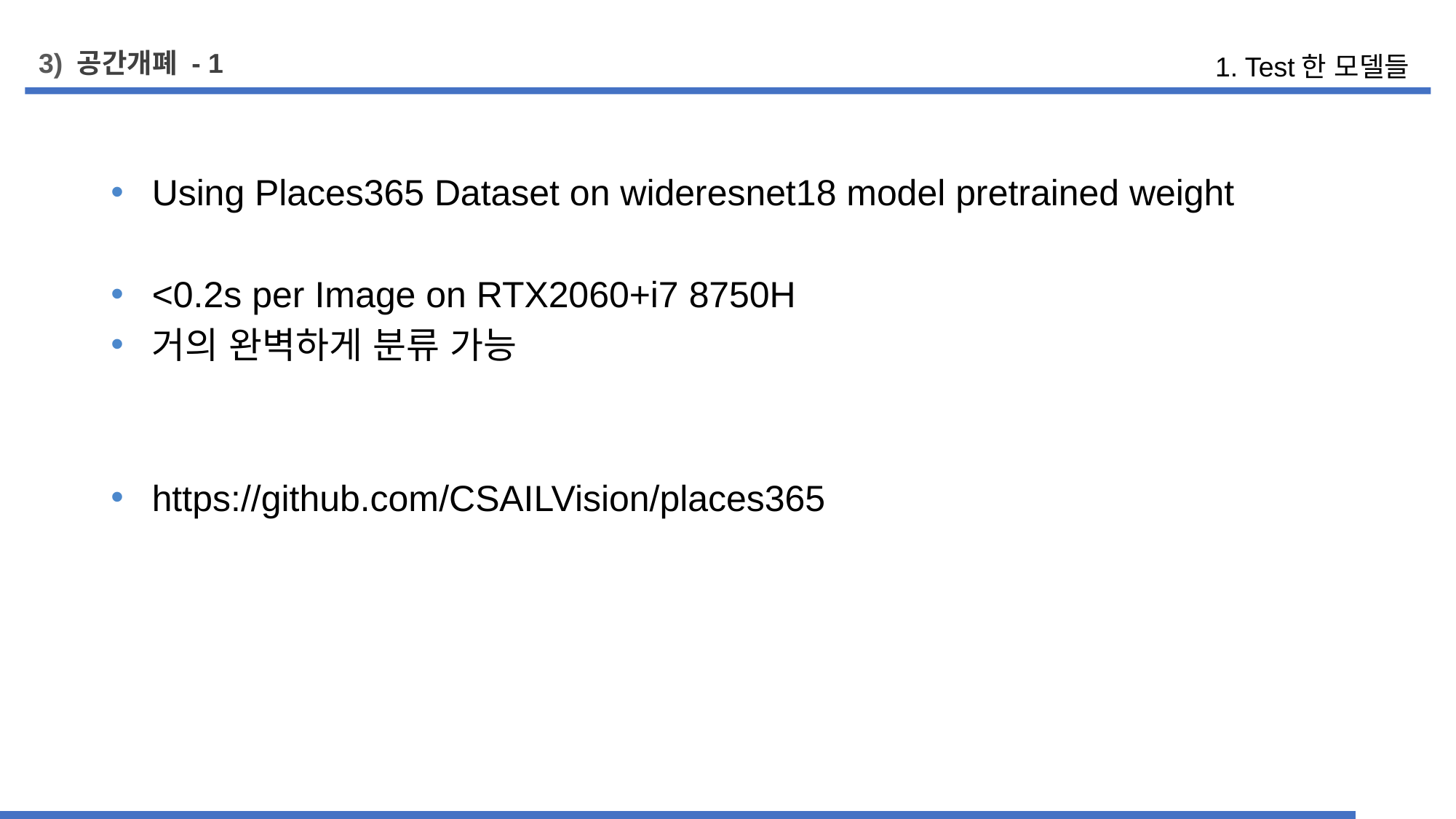

3) 공간개폐 - 1
1. Test한 모델들

Using Places365 Dataset on wideresnet18 model pretrained weight

<0.2s per Image on RTX2060+i7 8750H
거의 완벽하게 분류 가능

https://github.com/CSAILVision/places365